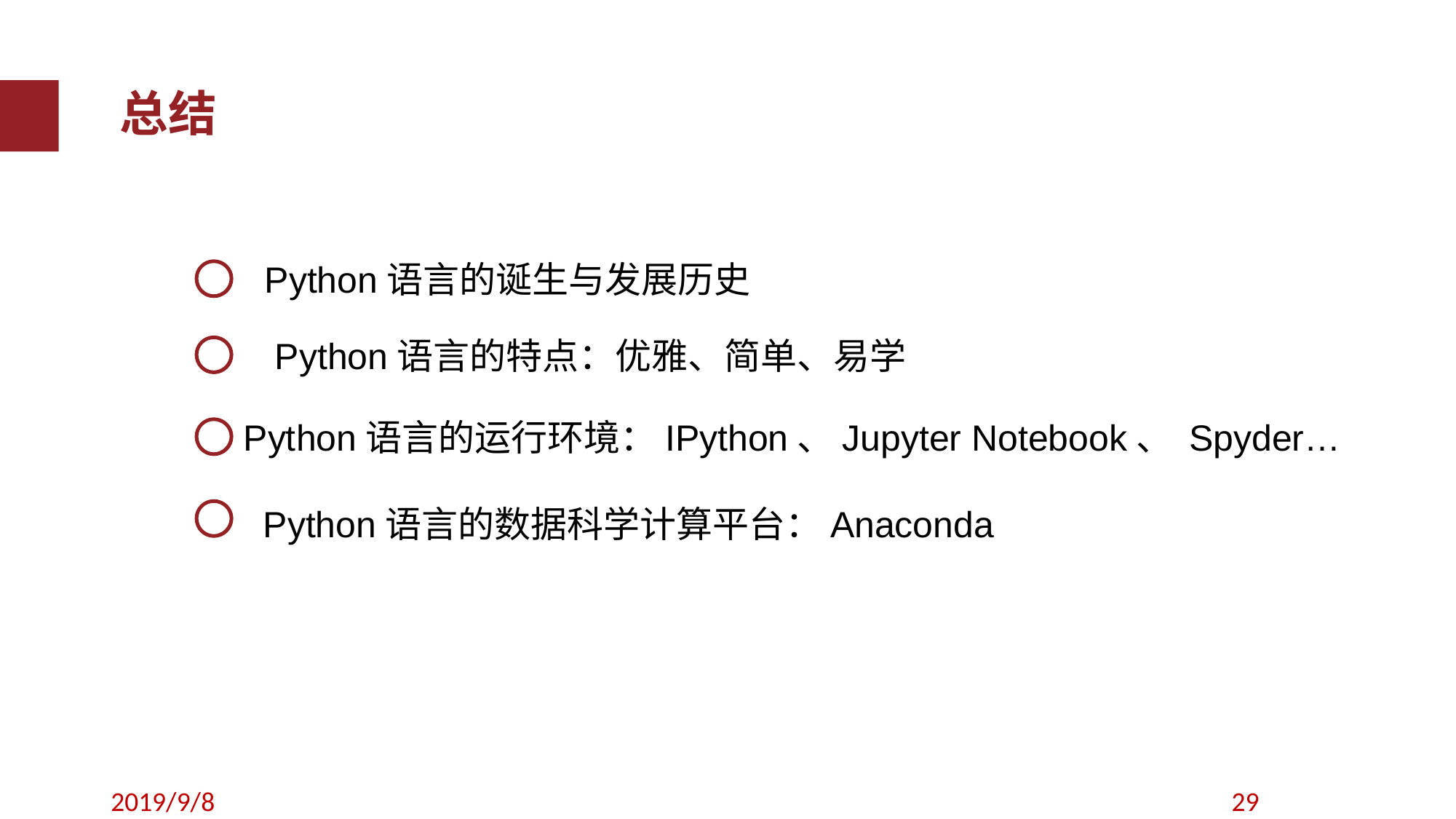

总结

Python语言的诞生与发展历史

Python语言的特点：优雅、简单、易学

Python语言的运行环境：IPython、Jupyter Notebook、 Spyder…

Python语言的数据科学计算平台：Anaconda

2019/9/8
29